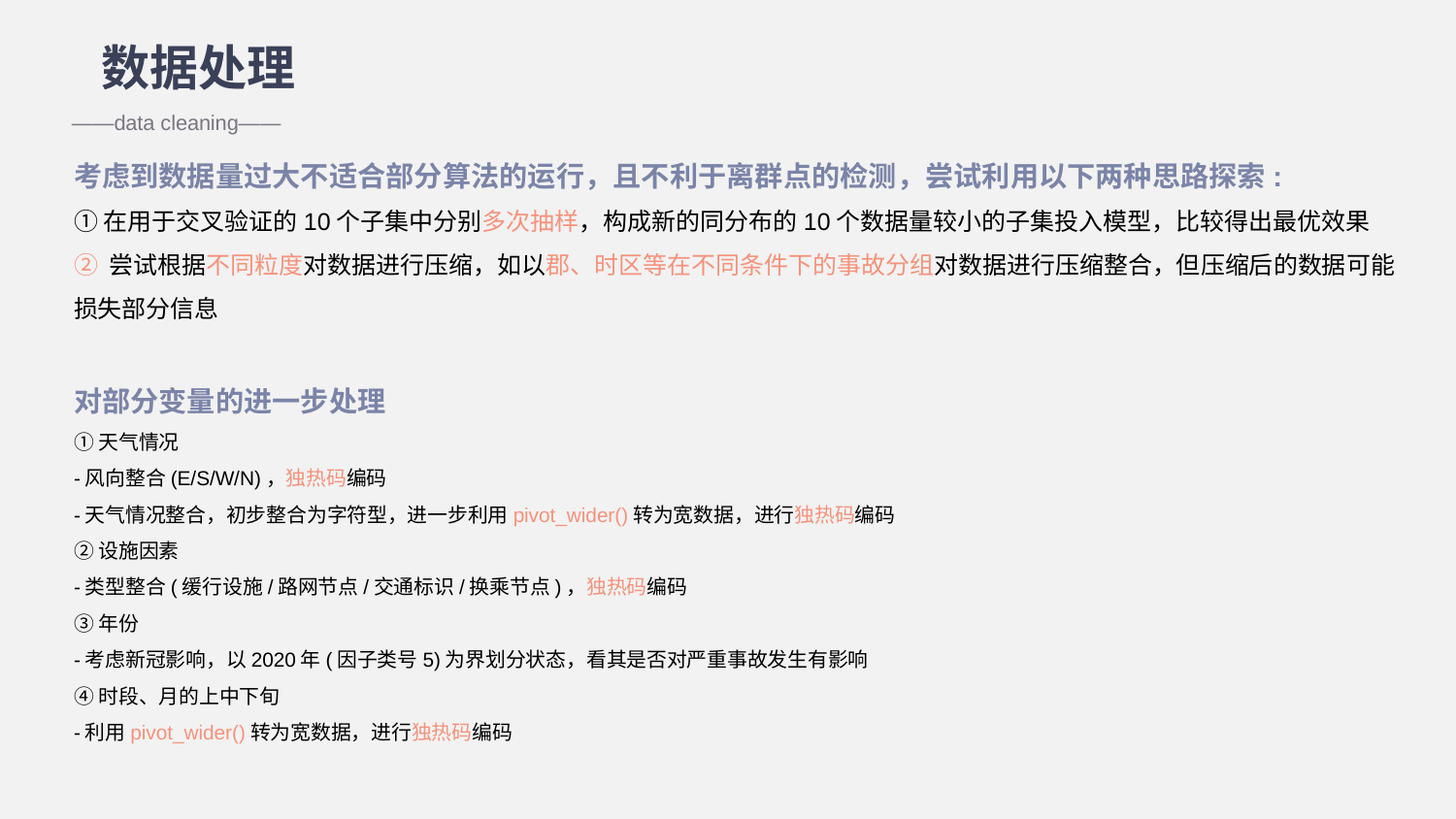

数据处理
——data cleaning——
考虑到数据量过大不适合部分算法的运行，且不利于离群点的检测，尝试利用以下两种思路探索:
①在用于交叉验证的10个子集中分别多次抽样，构成新的同分布的10个数据量较小的子集投入模型，比较得出最优效果
② 尝试根据不同粒度对数据进行压缩，如以郡、时区等在不同条件下的事故分组对数据进行压缩整合，但压缩后的数据可能损失部分信息

对部分变量的进一步处理
①天气情况
-风向整合(E/S/W/N)，独热码编码
-天气情况整合，初步整合为字符型，进一步利用pivot_wider()转为宽数据，进行独热码编码
②设施因素
-类型整合(缓行设施/路网节点/交通标识/换乘节点)，独热码编码
③年份
-考虑新冠影响，以2020年(因子类号5)为界划分状态，看其是否对严重事故发生有影响
④时段、月的上中下旬
-利用pivot_wider()转为宽数据，进行独热码编码